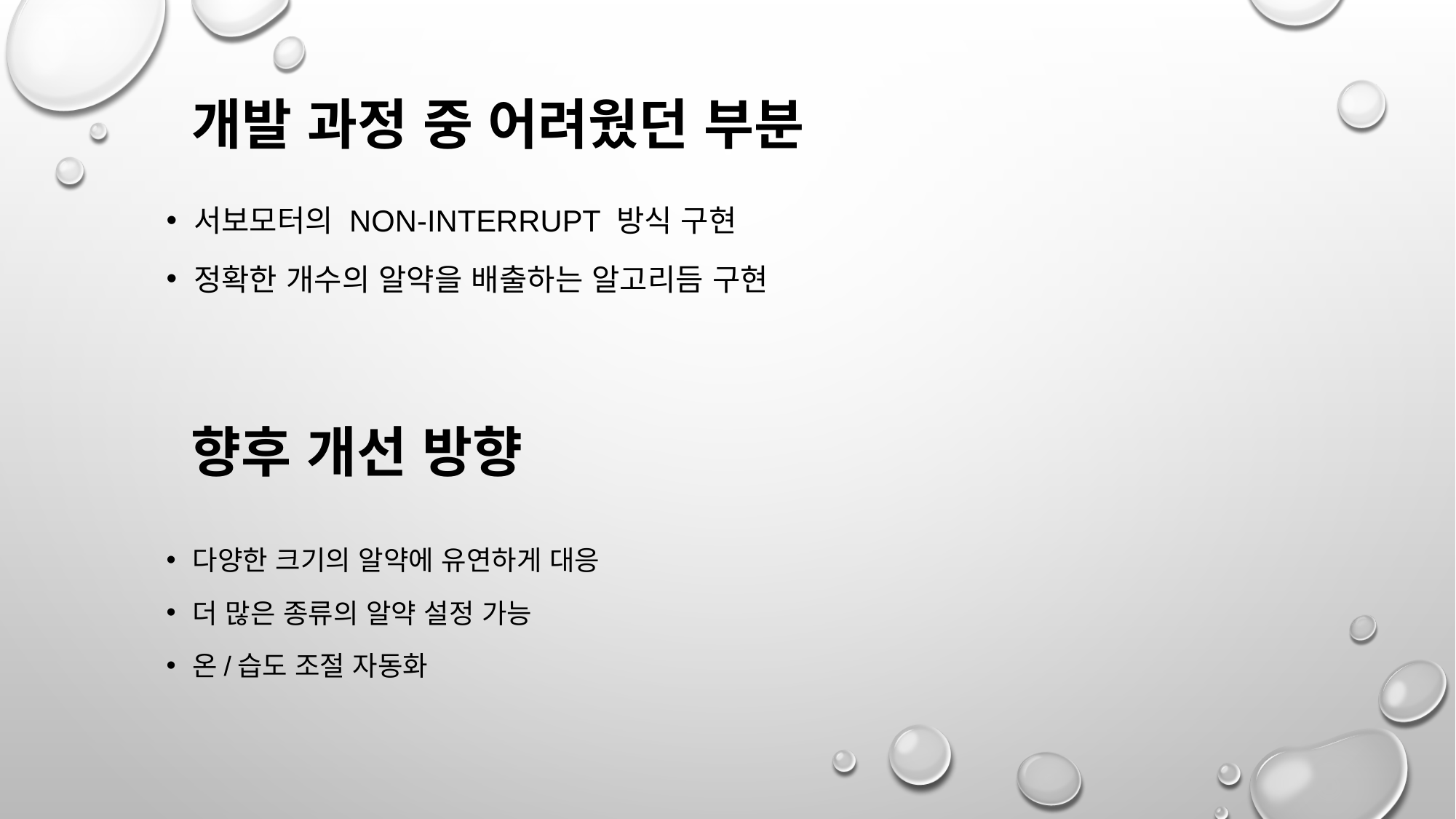

# 개발 과정 중 어려웠던 부분
서보모터의 Non-interrupt 방식 구현
정확한 개수의 알약을 배출하는 알고리듬 구현

향후 개선 방향
다양한 크기의 알약에 유연하게 대응
더 많은 종류의 알약 설정 가능
온/습도 조절 자동화